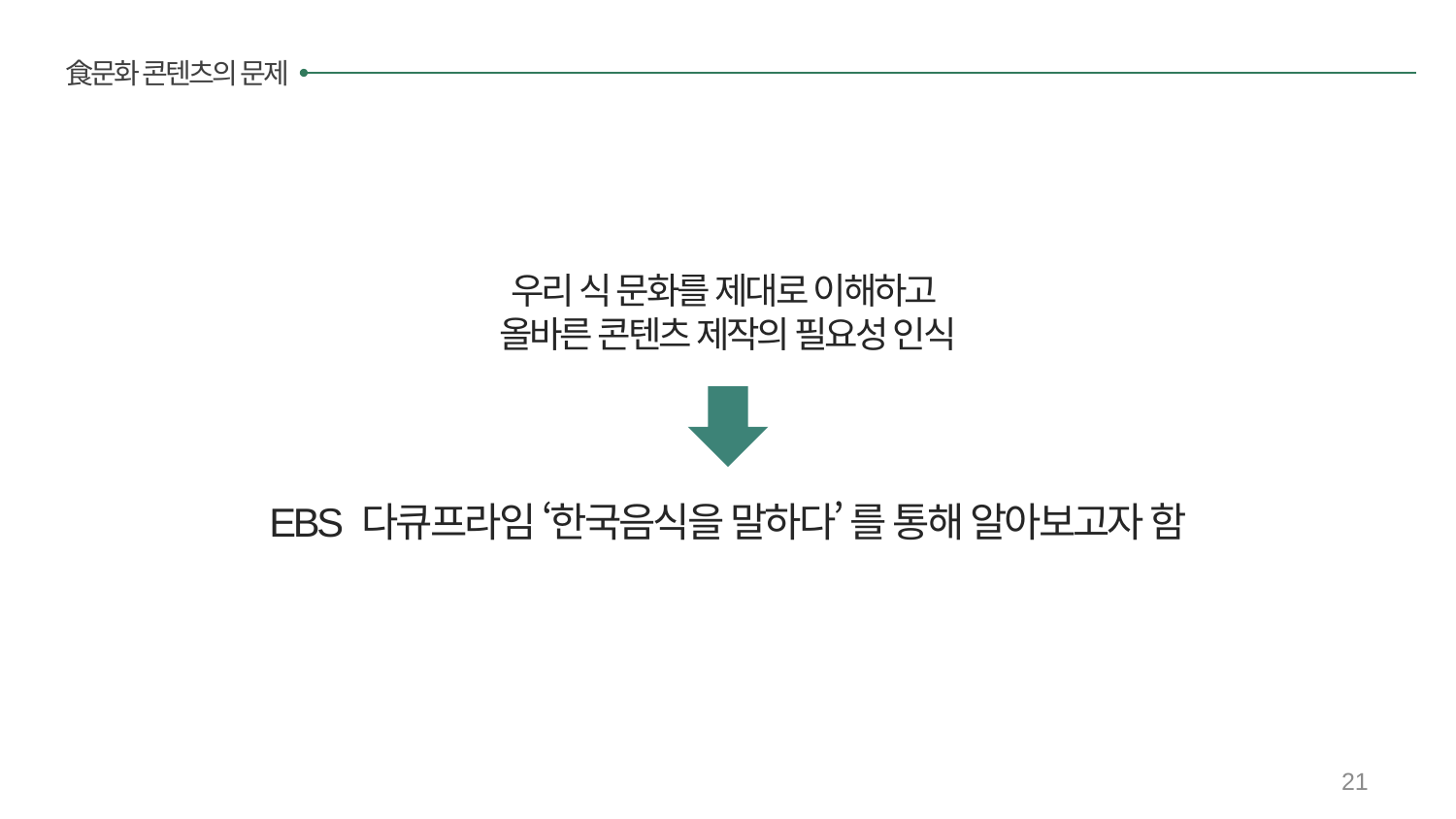

食문화 콘텐츠의 문제
우리 식 문화를 제대로 이해하고
올바른 콘텐츠 제작의 필요성 인식

EBS 다큐프라임 ‘한국음식을 말하다’ 를 통해 알아보고자 함
21